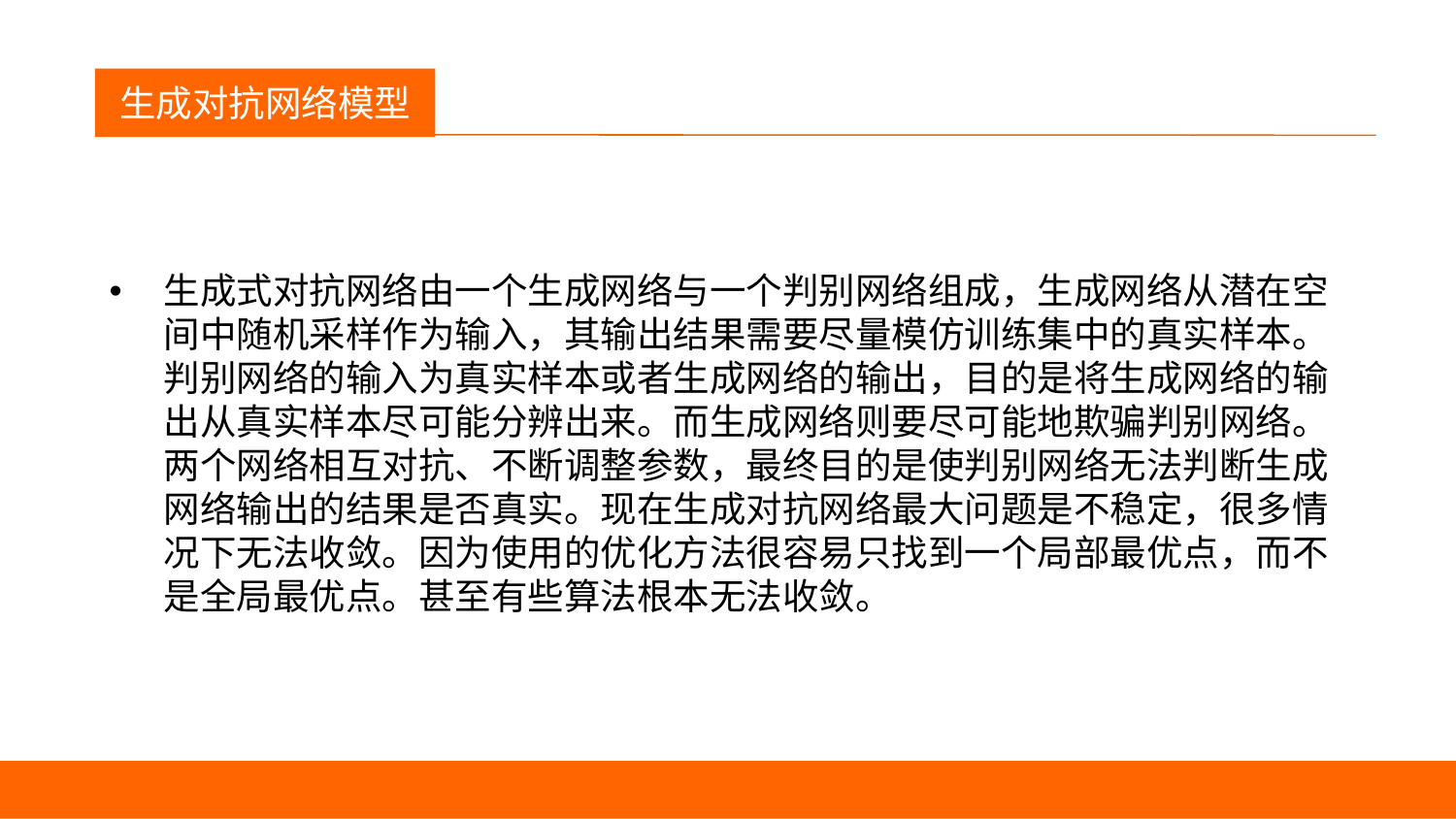

议程
生成对抗网络模型

生成式对抗网络由一个生成网络与一个判别网络组成，生成网络从潜在空间中随机采样作为输入，其输出结果需要尽量模仿训练集中的真实样本。判别网络的输入为真实样本或者生成网络的输出，目的是将生成网络的输出从真实样本尽可能分辨出来。而生成网络则要尽可能地欺骗判别网络。两个网络相互对抗、不断调整参数，最终目的是使判别网络无法判断生成网络输出的结果是否真实。现在生成对抗网络最大问题是不稳定，很多情况下无法收敛。因为使用的优化方法很容易只找到一个局部最优点，而不是全局最优点。甚至有些算法根本无法收敛。